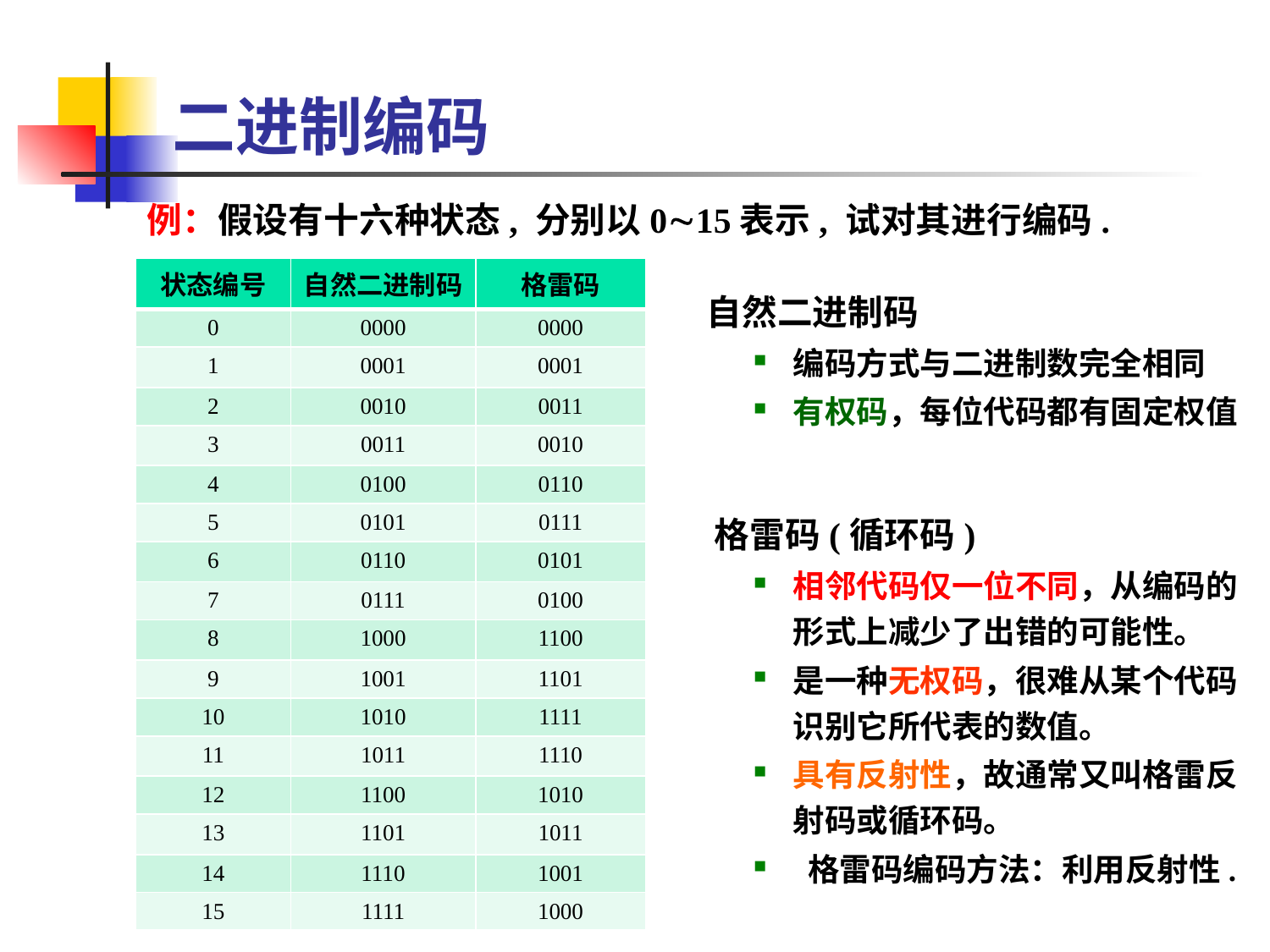

# 二进制编码
例：假设有十六种状态, 分别以0∼15表示, 试对其进行编码.
| 状态编号 | 自然二进制码 | 格雷码 |
| --- | --- | --- |
| 0 | 0000 | 0000 |
| 1 | 0001 | 0001 |
| 2 | 0010 | 0011 |
| 3 | 0011 | 0010 |
| 4 | 0100 | 0110 |
| 5 | 0101 | 0111 |
| 6 | 0110 | 0101 |
| 7 | 0111 | 0100 |
| 8 | 1000 | 1100 |
| 9 | 1001 | 1101 |
| 10 | 1010 | 1111 |
| 11 | 1011 | 1110 |
| 12 | 1100 | 1010 |
| 13 | 1101 | 1011 |
| 14 | 1110 | 1001 |
| 15 | 1111 | 1000 |
 自然二进制码
编码方式与二进制数完全相同
有权码，每位代码都有固定权值

  格雷码(循环码)
相邻代码仅一位不同，从编码的形式上减少了出错的可能性。
是一种无权码，很难从某个代码识别它所代表的数值。
具有反射性，故通常又叫格雷反射码或循环码。
 格雷码编码方法：利用反射性.